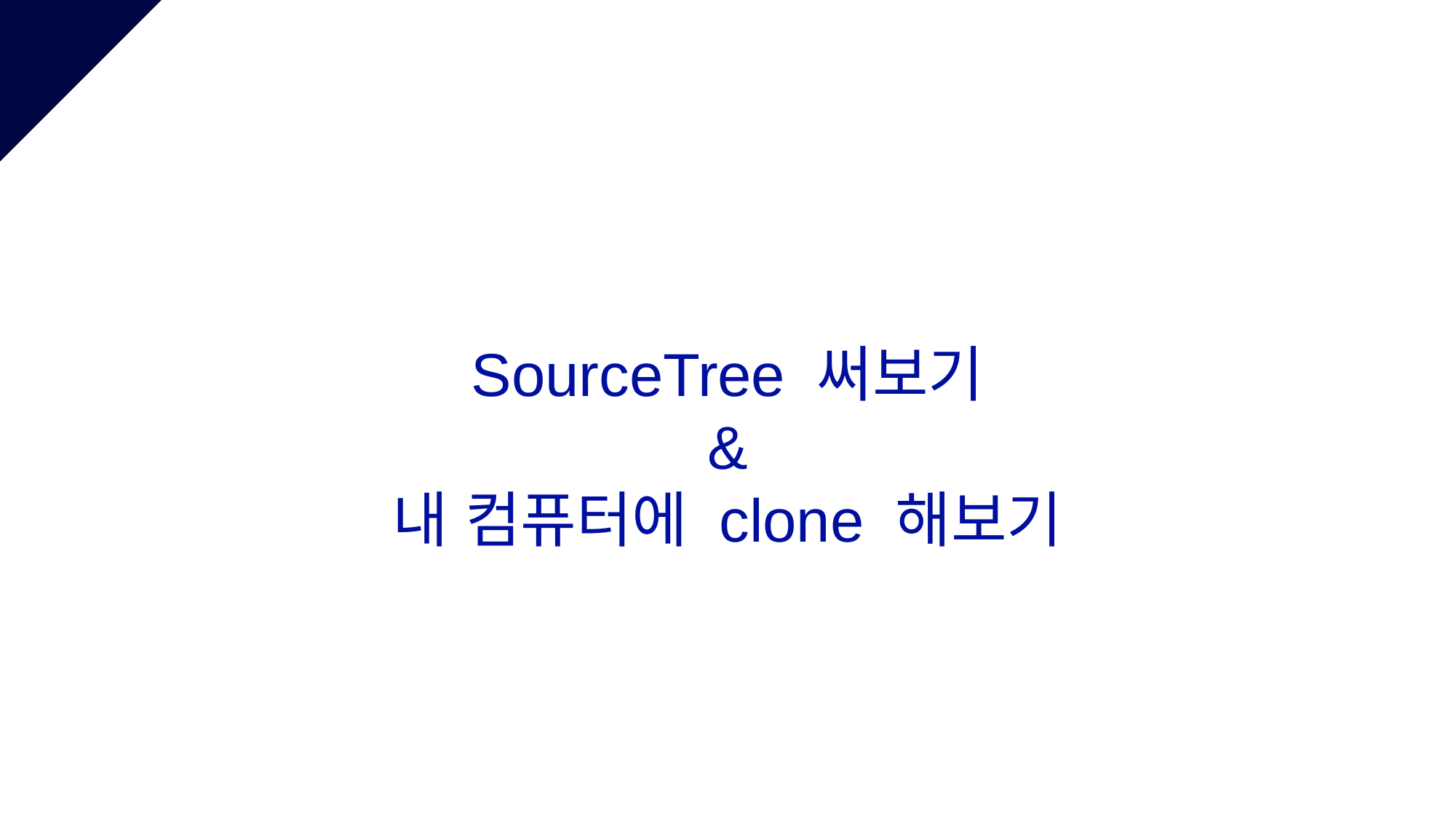

SourceTree 써보기
&
내 컴퓨터에 clone 해보기